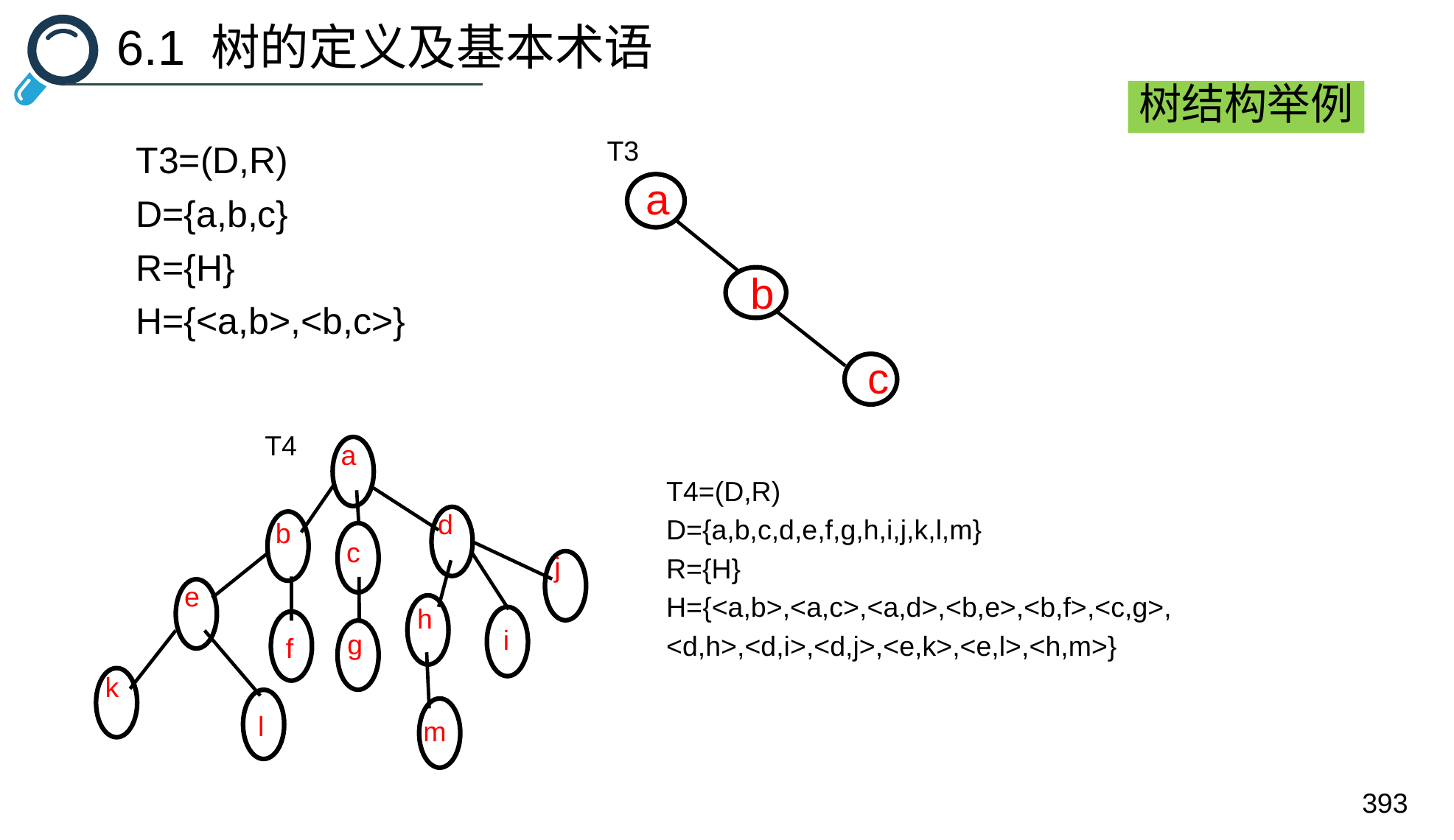

6.1 树的定义及基本术语
树结构举例
T3

a

b

c
T3=(D,R)
D={a,b,c}
R={H}
H={<a,b>,<b,c>}
T4

a

d

b

c

j

e

h

i
g

f

k

l
m
T4=(D,R)
D={a,b,c,d,e,f,g,h,i,j,k,l,m}
R={H}
H={<a,b>,<a,c>,<a,d>,<b,e>,<b,f>,<c,g>,
<d,h>,<d,i>,<d,j>,<e,k>,<e,l>,<h,m>}
393